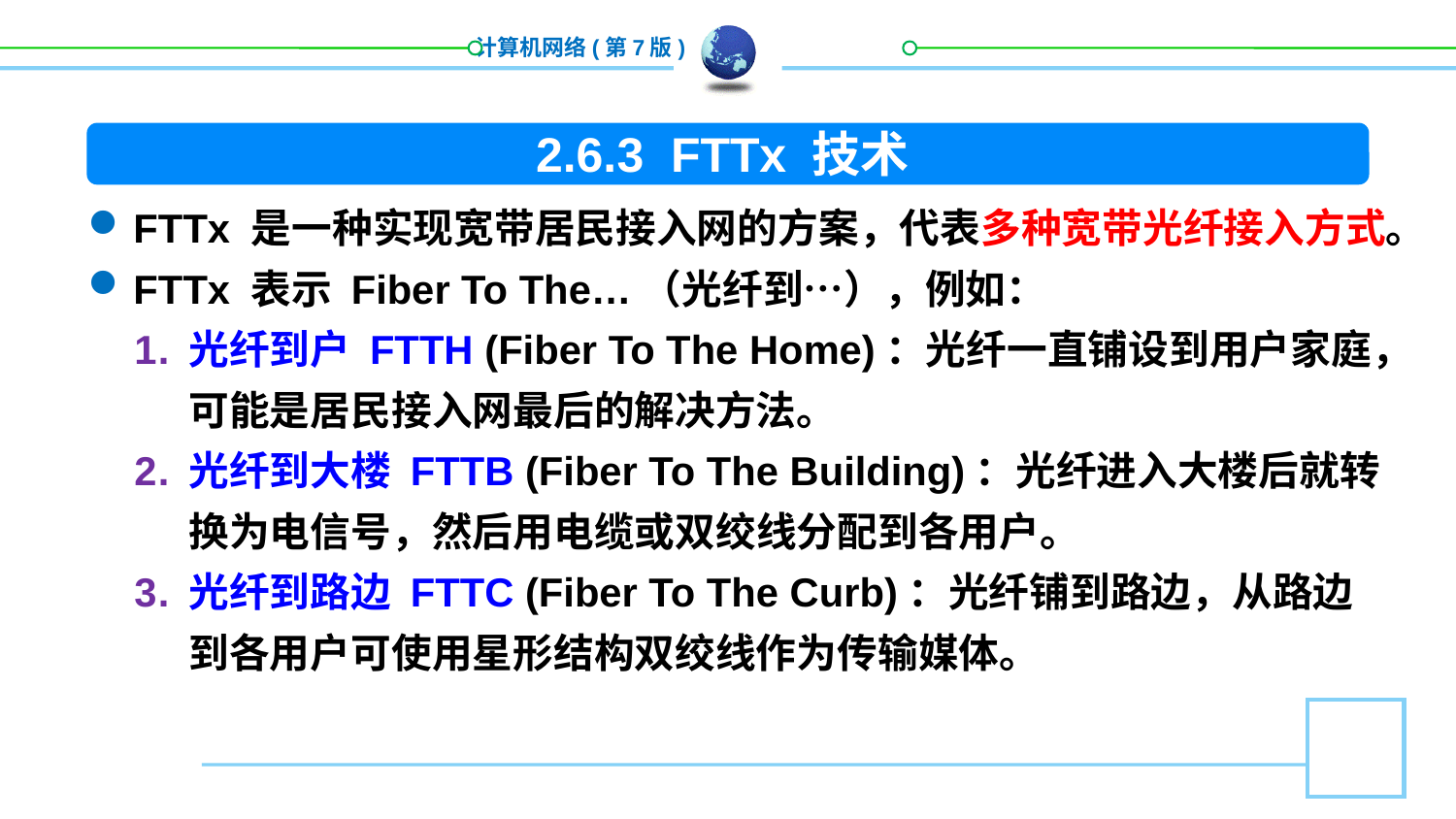

2.6.3  FTTx 技术

FTTx 是一种实现宽带居民接入网的方案，代表多种宽带光纤接入方式。
FTTx 表示 Fiber To The…（光纤到…），例如：
光纤到户 FTTH (Fiber To The Home)：光纤一直铺设到用户家庭，可能是居民接入网最后的解决方法。
光纤到大楼 FTTB (Fiber To The Building)：光纤进入大楼后就转换为电信号，然后用电缆或双绞线分配到各用户。
光纤到路边 FTTC (Fiber To The Curb)：光纤铺到路边，从路边到各用户可使用星形结构双绞线作为传输媒体。